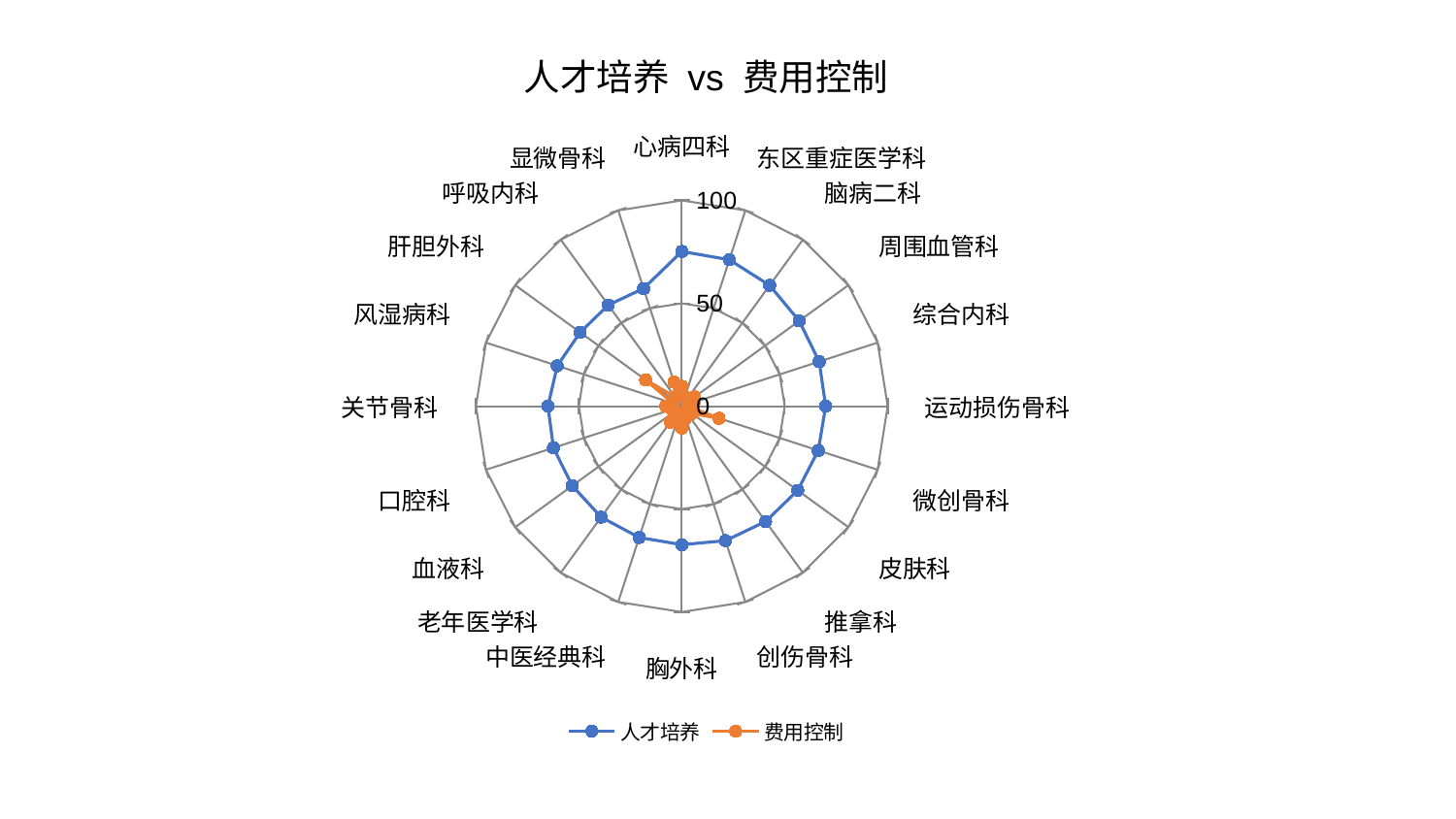

### Chart: 人才培养 vs 费用控制

| Category | 人才培养 | 费用控制 |
|---|---|---|
| 心病四科 | 75.17498727078663 | 9.681313396816448 |
| 东区重症医学科 | 74.81295503012005 | 4.700850233287238 |
| 脑病二科 | 72.58078451128684 | 3.9210439077380017 |
| 周围血管科 | 70.49435291444117 | 7.648178871714931 |
| 综合内科 | 70.17125100940298 | 6.347452624081665 |
| 运动损伤骨科 | 69.89625628515114 | 2.874286572189229 |
| 微创骨科 | 69.70132877811426 | 18.97191159160176 |
| 皮肤科 | 69.58284561419968 | 6.119602172613776 |
| 推拿科 | 69.26142333843062 | 4.366331658777585 |
| 创伤骨科 | 68.72702767257108 | 6.110865333809795 |
| 胸外科 | 67.30581764917349 | 10.601286761681711 |
| 中医经典科 | 67.08787104150066 | 5.2064820915668815 |
| 老年医学科 | 66.66478940006469 | 9.559228059961196 |
| 血液科 | 65.78746787378348 | 4.1192933432413 |
| 口腔科 | 65.5666282898079 | 5.077073105626215 |
| 关节骨科 | 65.0288617336075 | 7.847929436596462 |
| 风湿病科 | 63.6054141954048 | 4.399354958655267 |
| 肝胆外科 | 61.01288246599453 | 21.70591880075134 |
| 呼吸内科 | 60.74275378817432 | 5.603877631653671 |
| 显微骨科 | 60.14298002900921 | 12.288499125105526 |
142